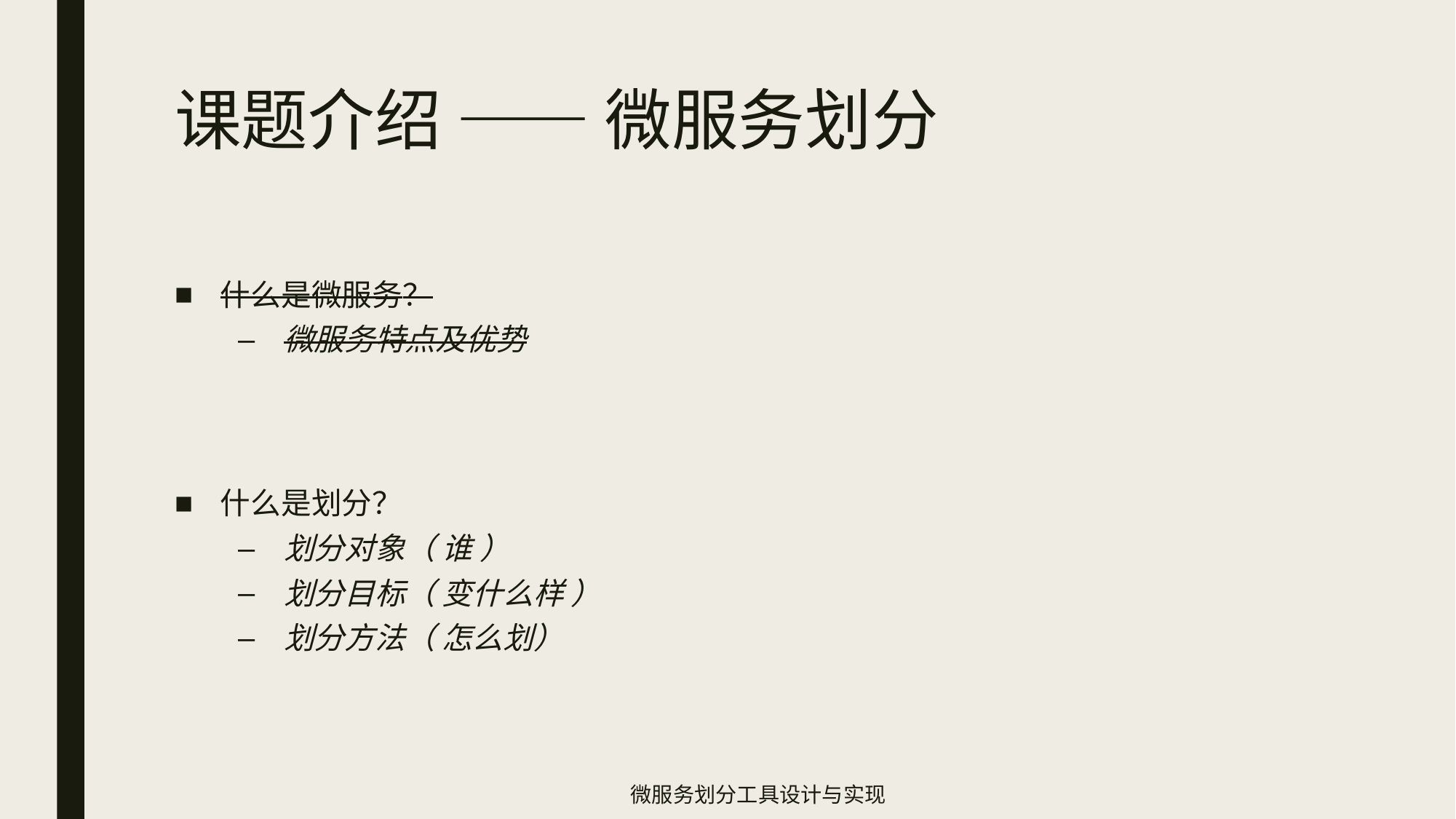

# 课题介绍 —— 微服务划分
什么是微服务？
微服务特点及优势

什么是划分？
划分对象（ 谁 ）
划分目标（ 变什么样 ）
划分方法（ 怎么划）
微服务划分工具设计与实现